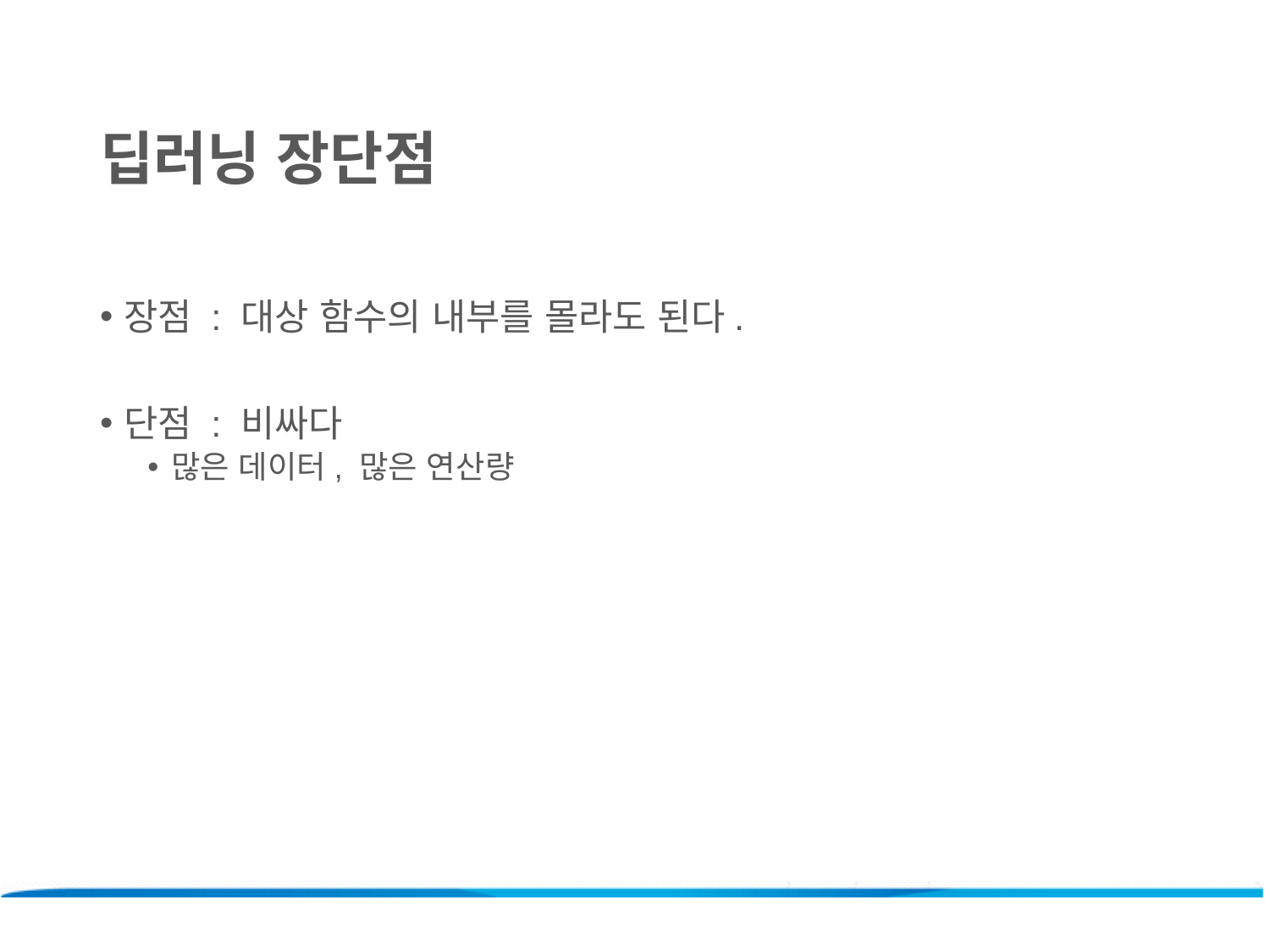

딥러닝 장단점
장점 : 대상 함수의 내부를 몰라도 된다.

단점 : 비싸다
많은 데이터, 많은 연산량